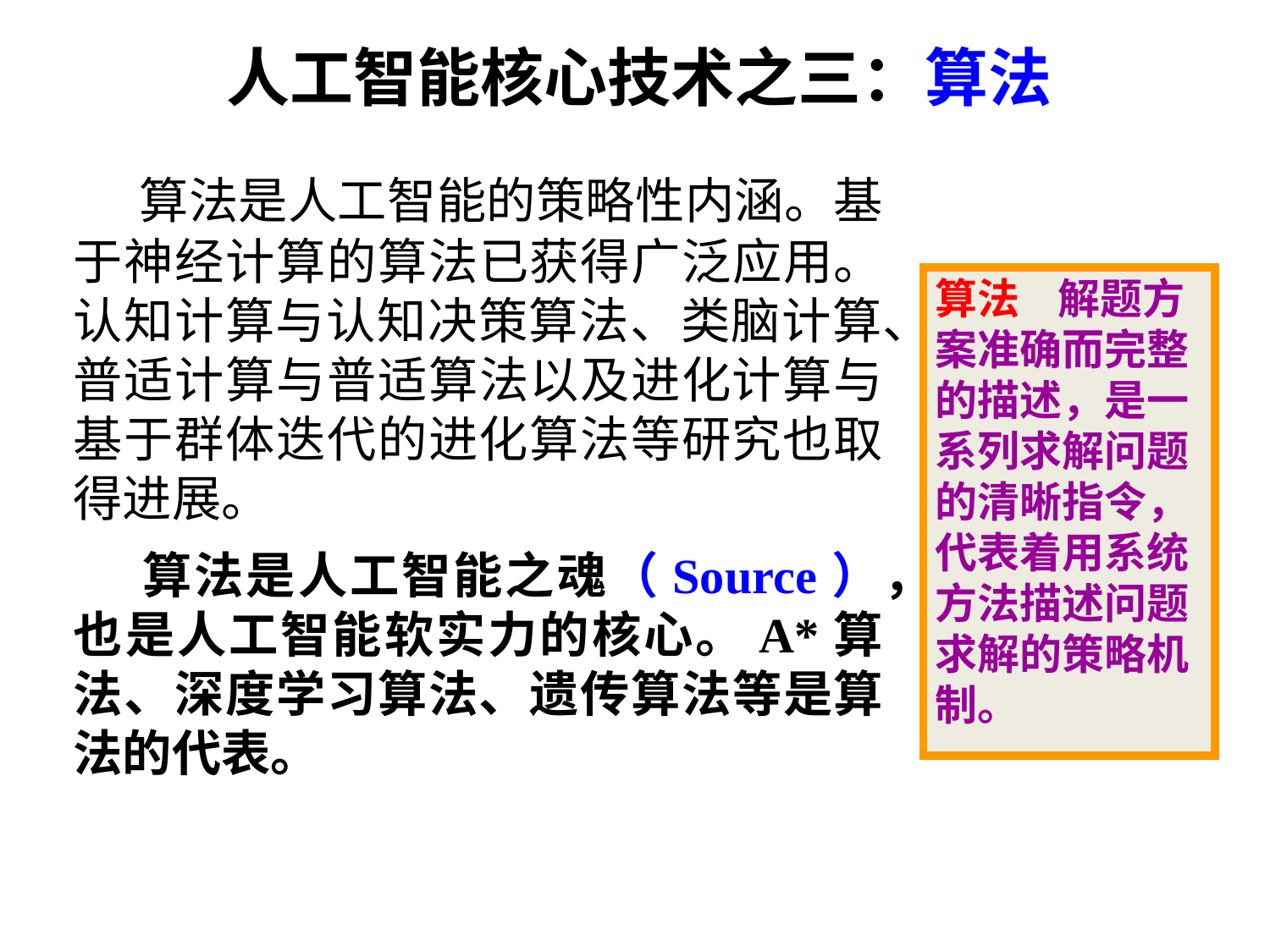

人工智能核心技术之三：算法
    算法是人工智能的策略性内涵。基于神经计算的算法已获得广泛应用。认知计算与认知决策算法、类脑计算、普适计算与普适算法以及进化计算与基于群体迭代的进化算法等研究也取得进展。
    算法是人工智能之魂（Source），也是人工智能软实力的核心。A*算法、深度学习算法、遗传算法等是算法的代表。

算法    解题方案准确而完整的描述，是一系列求解问题的清晰指令，代表着用系统方法描述问题求解的策略机制。